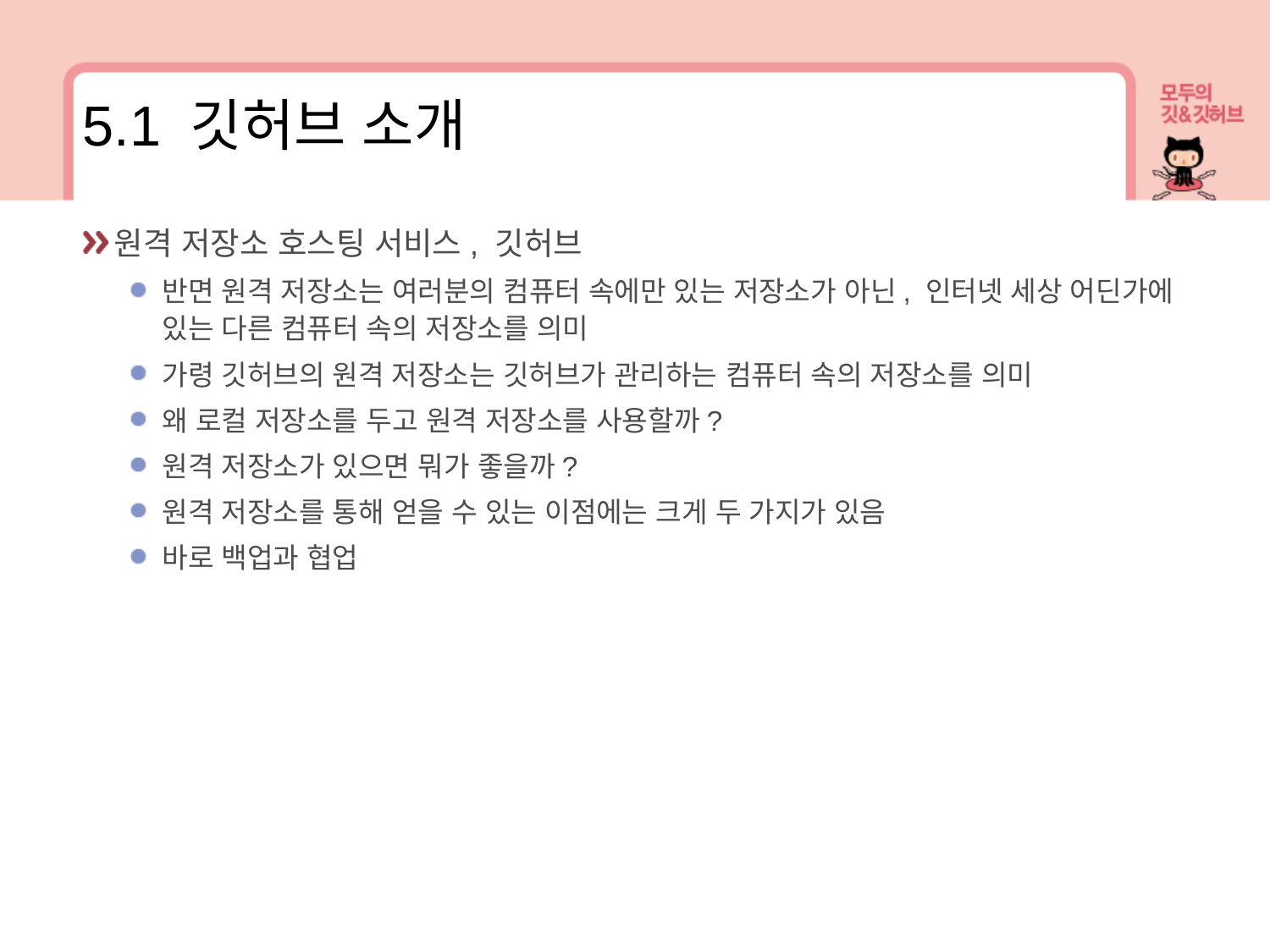

5.1 깃허브 소개
원격 저장소 호스팅 서비스, 깃허브
반면 원격 저장소는 여러분의 컴퓨터 속에만 있는 저장소가 아닌, 인터넷 세상 어딘가에 있는 다른 컴퓨터 속의 저장소를 의미
가령 깃허브의 원격 저장소는 깃허브가 관리하는 컴퓨터 속의 저장소를 의미
왜 로컬 저장소를 두고 원격 저장소를 사용할까?
원격 저장소가 있으면 뭐가 좋을까?
원격 저장소를 통해 얻을 수 있는 이점에는 크게 두 가지가 있음
바로 백업과 협업